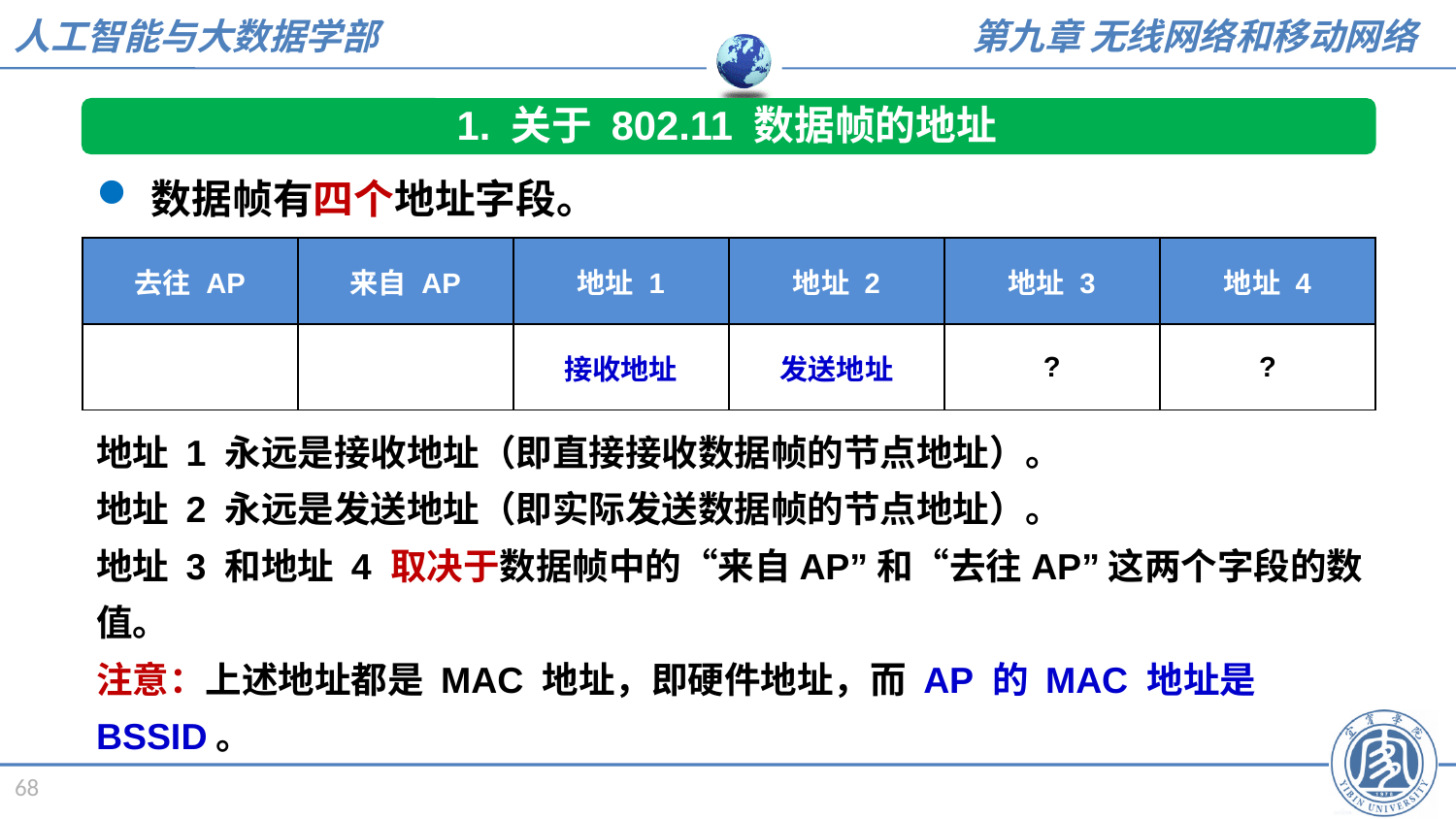

1. 关于 802.11 数据帧的地址

数据帧有四个地址字段。
| 去往 AP | 来自 AP | 地址 1 | 地址 2 | 地址 3 | 地址 4 |
| --- | --- | --- | --- | --- | --- |
|  |  | 接收地址 | 发送地址 | ? | ? |
地址 1 永远是接收地址（即直接接收数据帧的节点地址）。
地址 2 永远是发送地址（即实际发送数据帧的节点地址）。
地址 3 和地址 4 取决于数据帧中的“来自AP”和“去往AP”这两个字段的数值。
注意：上述地址都是 MAC 地址，即硬件地址，而 AP 的 MAC 地址是 BSSID。
68